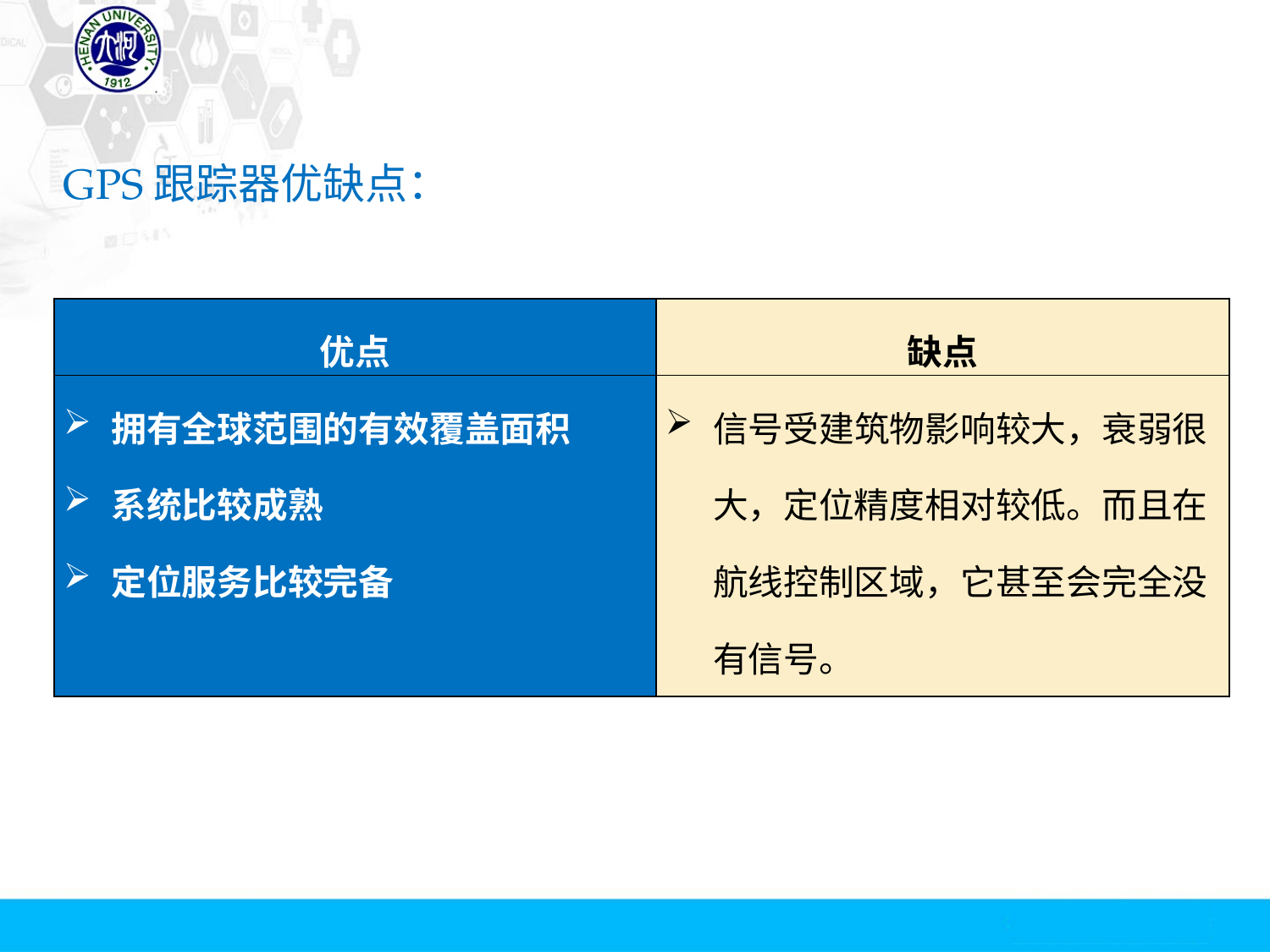

GPS跟踪器优缺点：
| 优点 | 缺点 |
| --- | --- |
| 拥有全球范围的有效覆盖面积 系统比较成熟 定位服务比较完备 | 信号受建筑物影响较大，衰弱很大，定位精度相对较低。而且在航线控制区域，它甚至会完全没有信号。 |